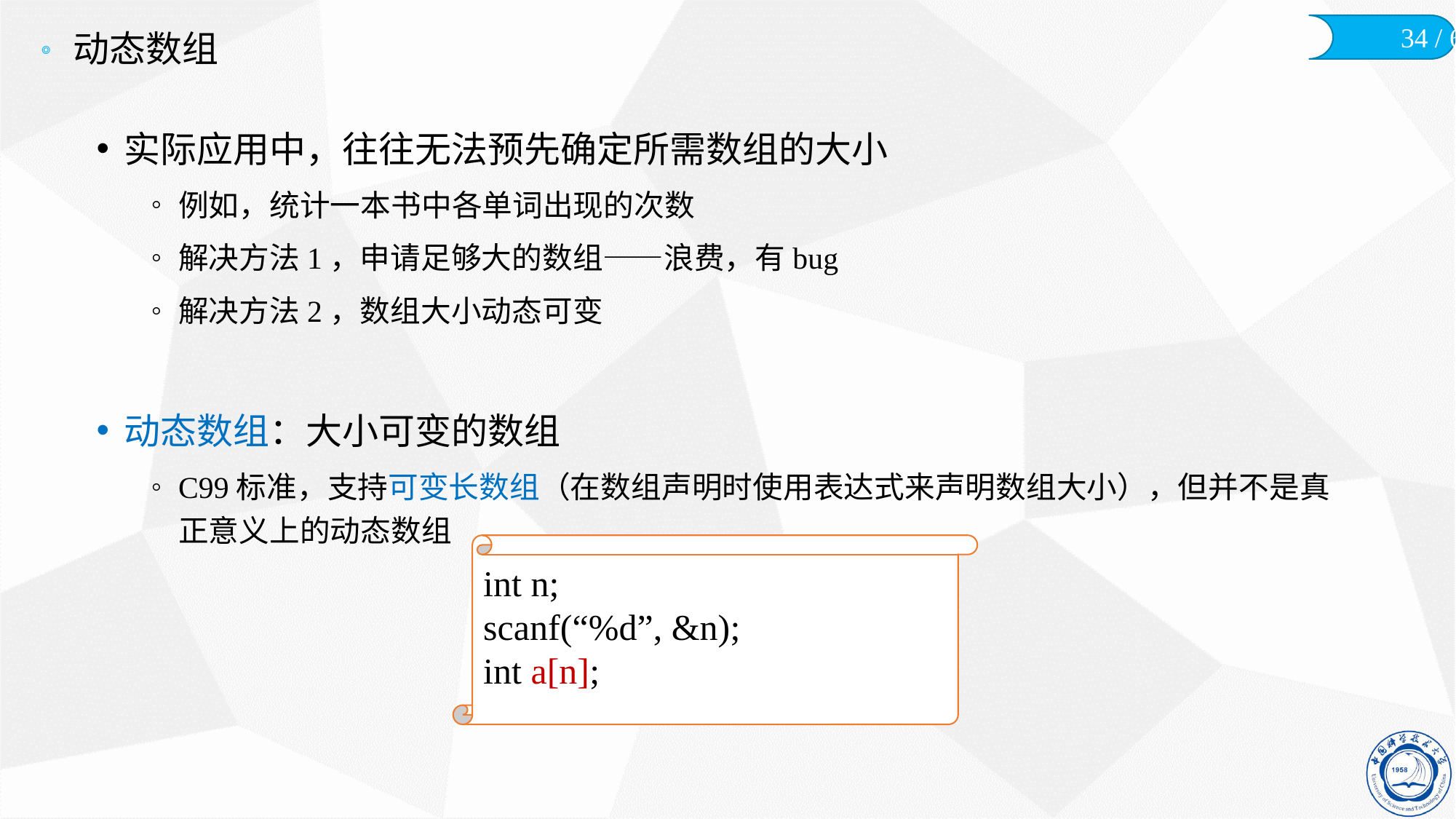

# 动态数组
实际应用中，往往无法预先确定所需数组的大小
例如，统计一本书中各单词出现的次数
解决方法1，申请足够大的数组——浪费，有bug
解决方法2，数组大小动态可变

动态数组：大小可变的数组
C99标准，支持可变长数组（在数组声明时使用表达式来声明数组大小），但并不是真正意义上的动态数组

int n;
scanf(“%d”, &n);
int a[n];